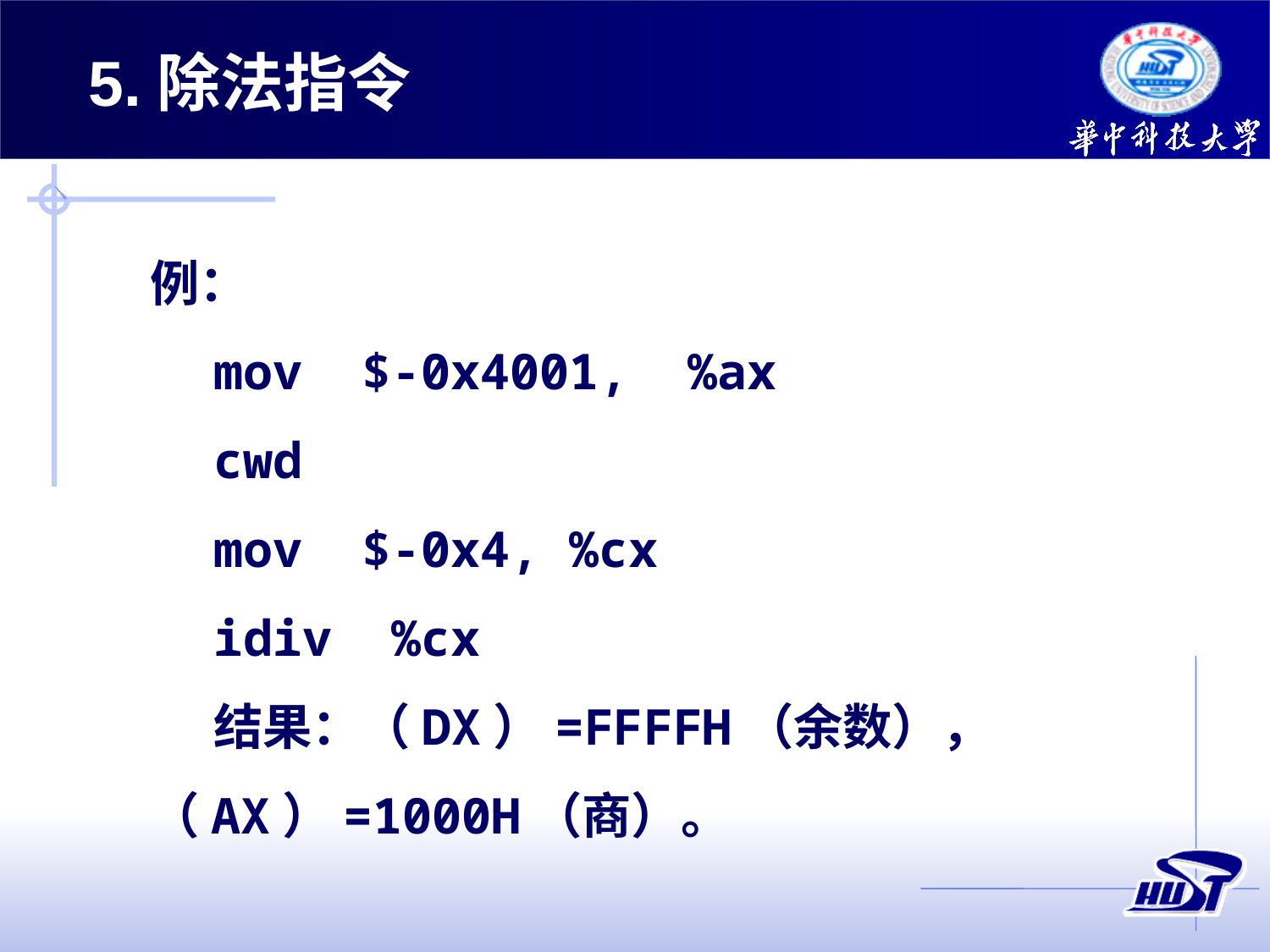

5.除法指令
例：
mov  $-0x4001,  %ax
cwd
mov  $-0x4, %cx
idiv  %cx
结果：（DX）=FFFFH（余数），（AX）=1000H（商）。